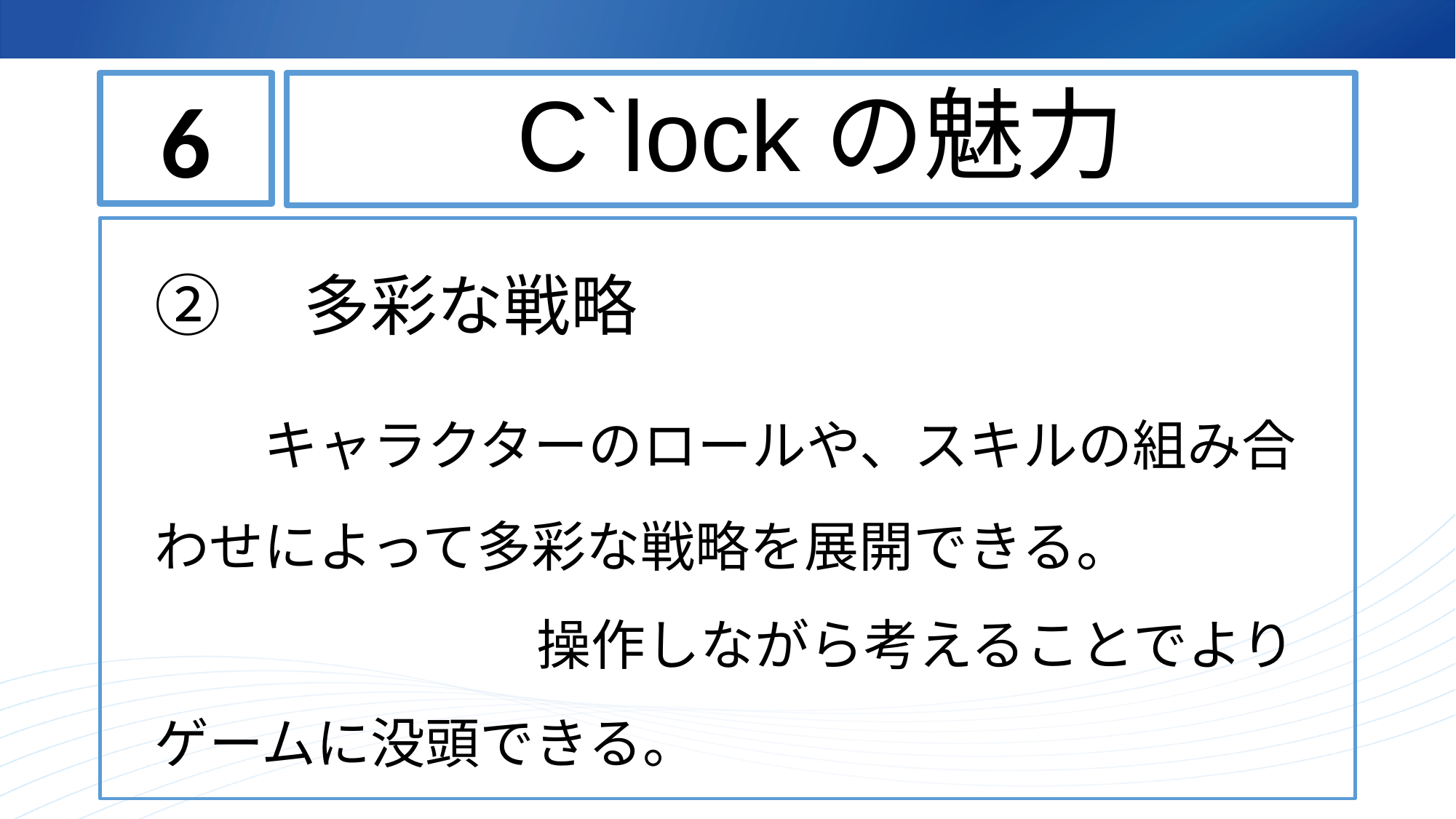

6
# C`lockの魅力
②　多彩な戦略
	キャラクターのロールや、スキルの組み合わせによって多彩な戦略を展開できる。　　			　　　操作しながら考えることでよりゲームに没頭できる。